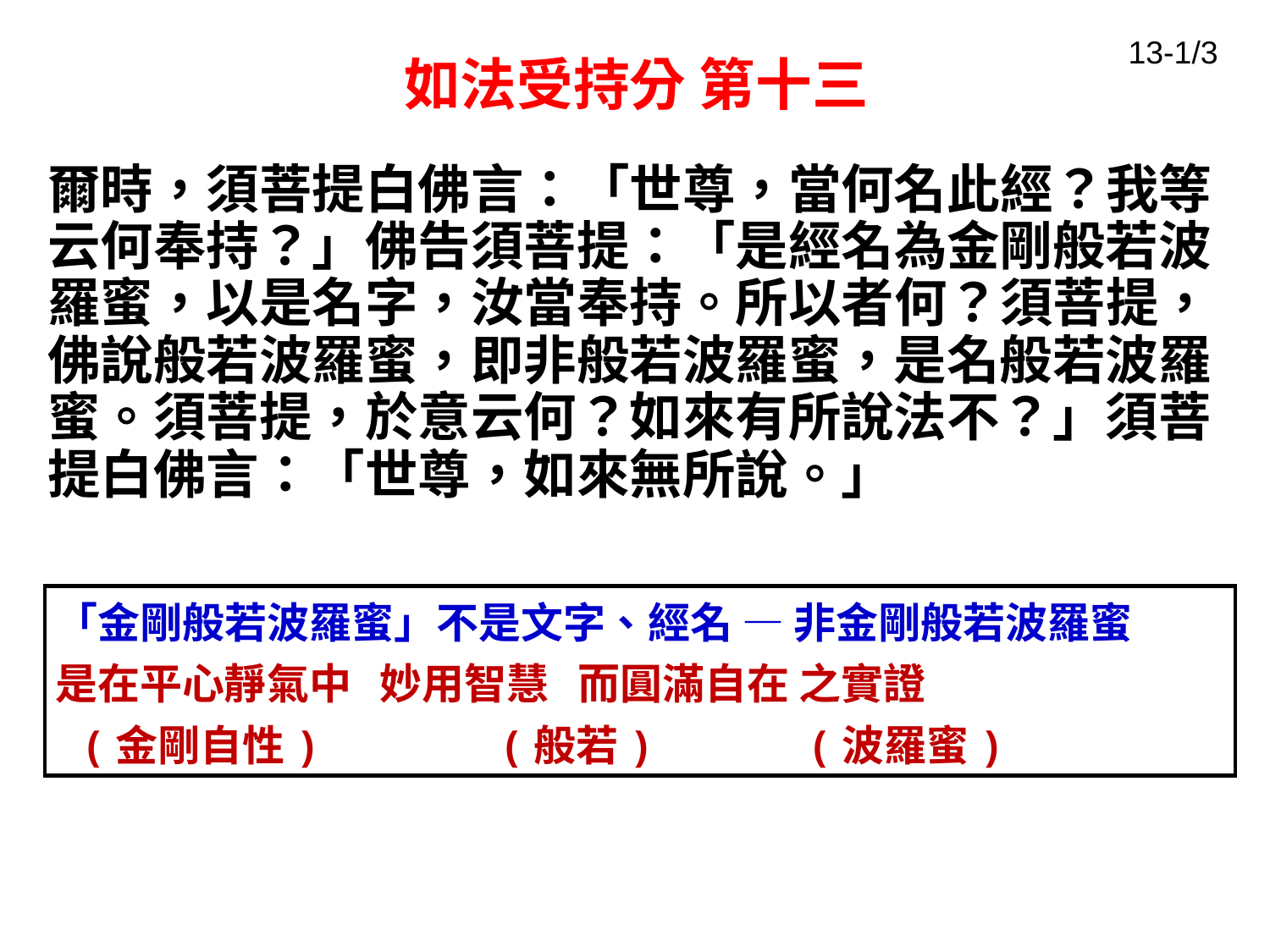

13-1/3
# 如法受持分 第十三
爾時，須菩提白佛言：「世尊，當何名此經？我等云何奉持？」佛告須菩提：「是經名為金剛般若波羅蜜，以是名字，汝當奉持。所以者何？須菩提，佛說般若波羅蜜，即非般若波羅蜜，是名般若波羅蜜。須菩提，於意云何？如來有所說法不？」須菩提白佛言：「世尊，如來無所說。」
「金剛般若波羅蜜」不是文字、經名 — 非金剛般若波羅蜜
是在平心靜氣中   妙用智慧   而圓滿自在 之實證
 (金剛自性)       (般若)      (波羅蜜)